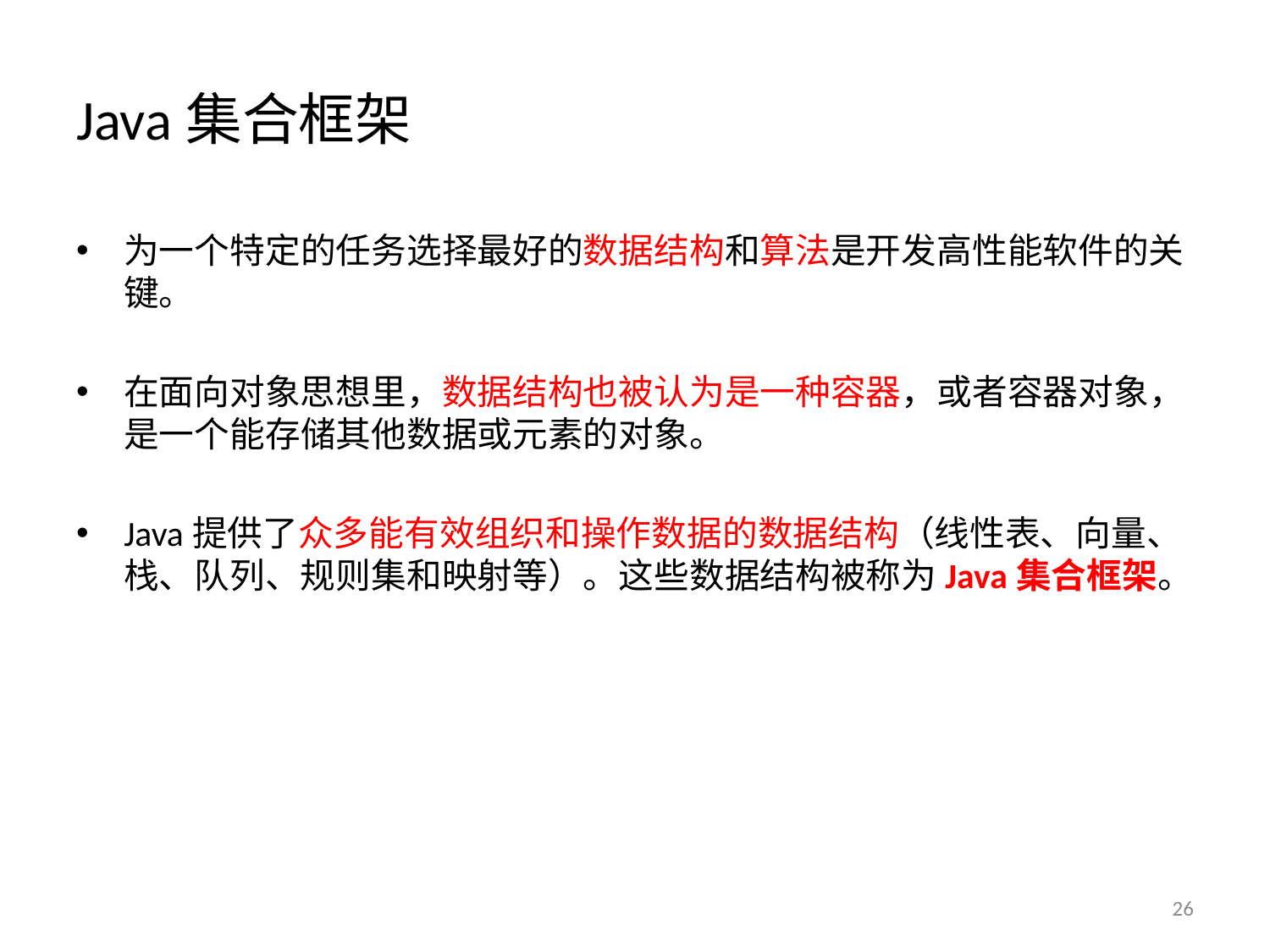

# Java集合框架
为一个特定的任务选择最好的数据结构和算法是开发高性能软件的关键。

在面向对象思想里，数据结构也被认为是一种容器，或者容器对象，是一个能存储其他数据或元素的对象。

Java提供了众多能有效组织和操作数据的数据结构（线性表、向量、栈、队列、规则集和映射等）。这些数据结构被称为Java集合框架。
26